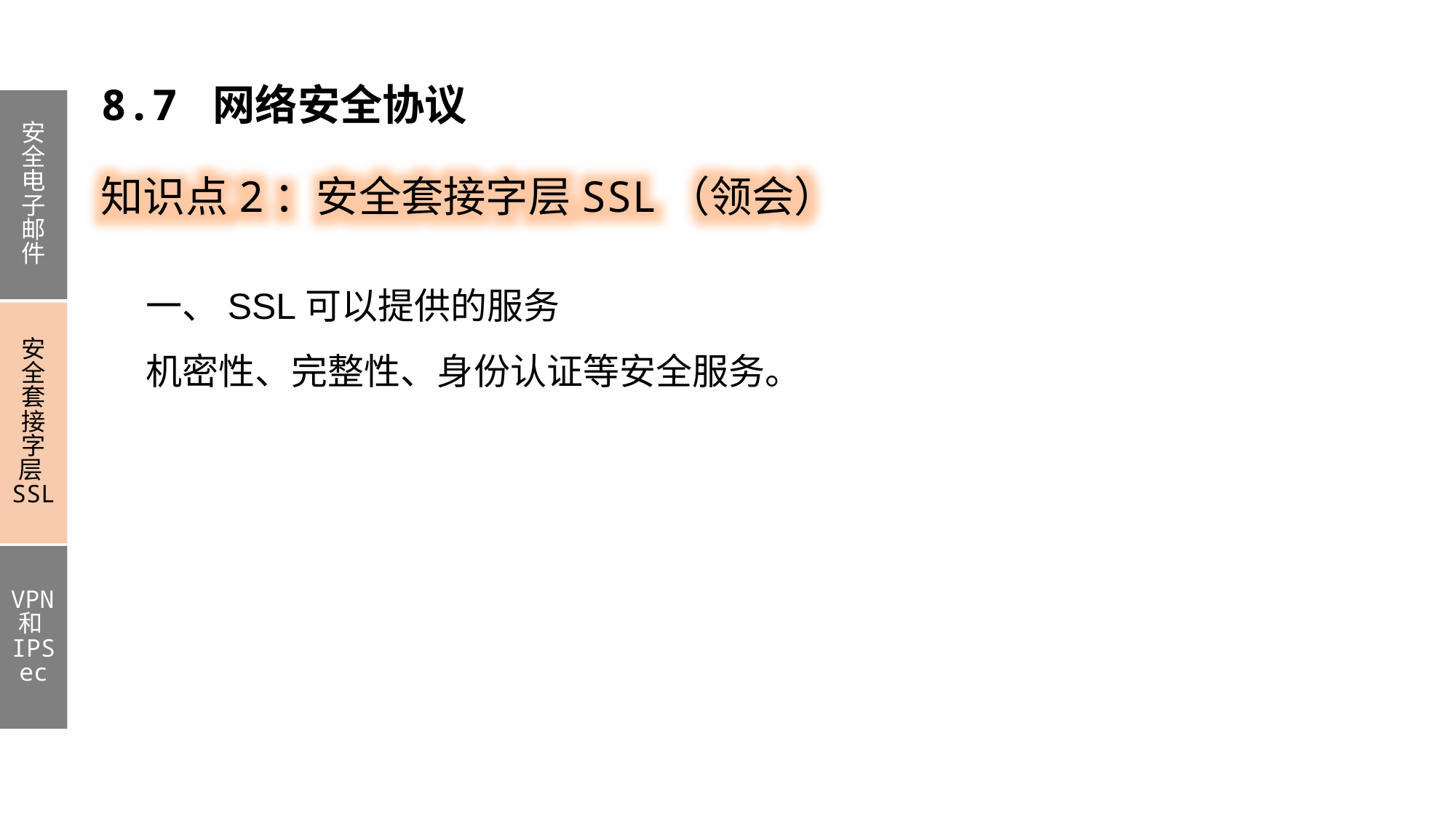

8.7 网络安全协议
安全电子邮件
安全套接字层SSL
VPN和IPSec
知识点2：安全套接字层SSL（领会）
一、SSL可以提供的服务
机密性、完整性、身份认证等安全服务。